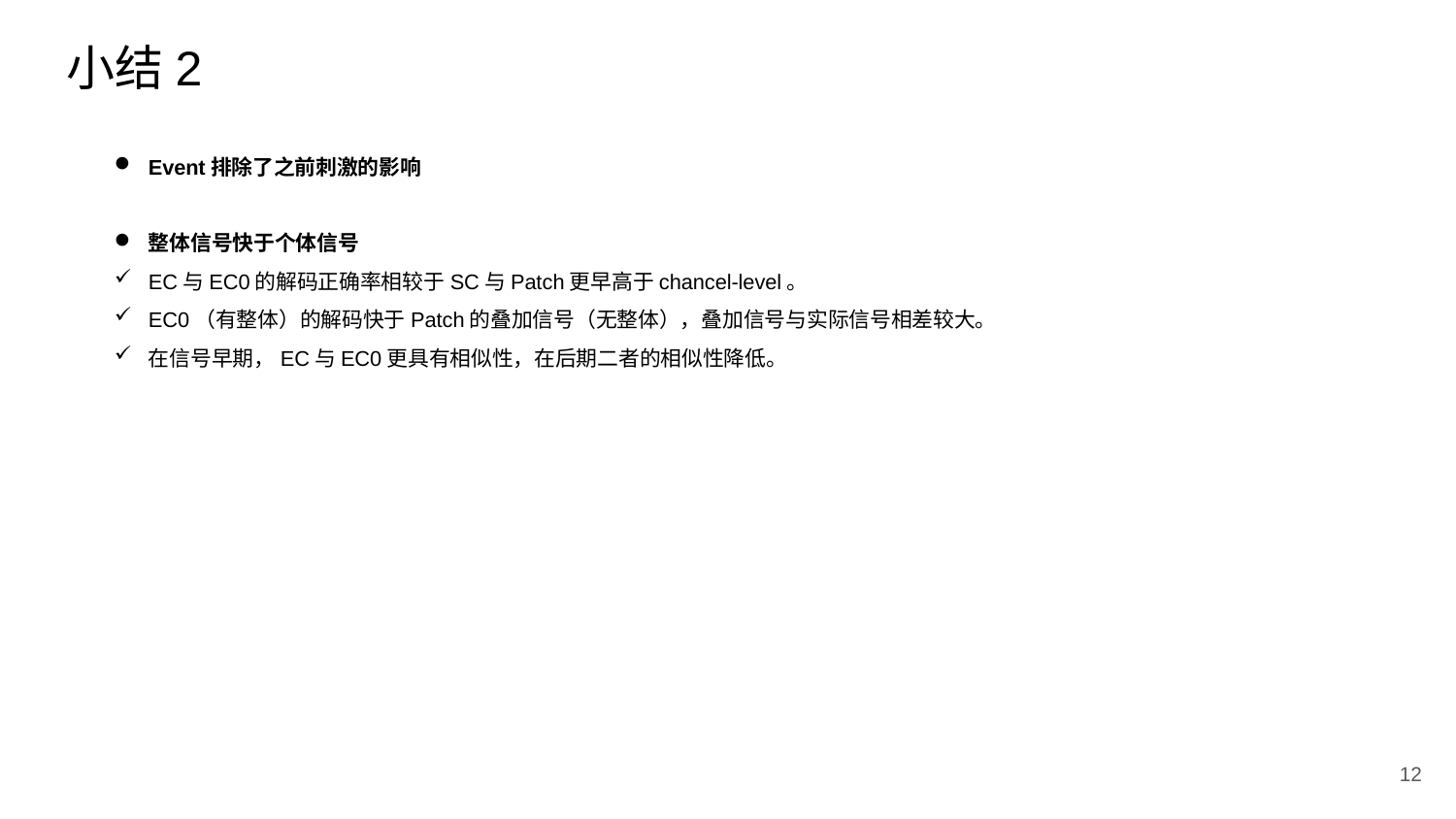

小结2
Event排除了之前刺激的影响

整体信号快于个体信号
EC与EC0的解码正确率相较于SC与Patch更早高于chancel-level。
EC0（有整体）的解码快于Patch的叠加信号（无整体），叠加信号与实际信号相差较大。
在信号早期，EC与EC0更具有相似性，在后期二者的相似性降低。

12